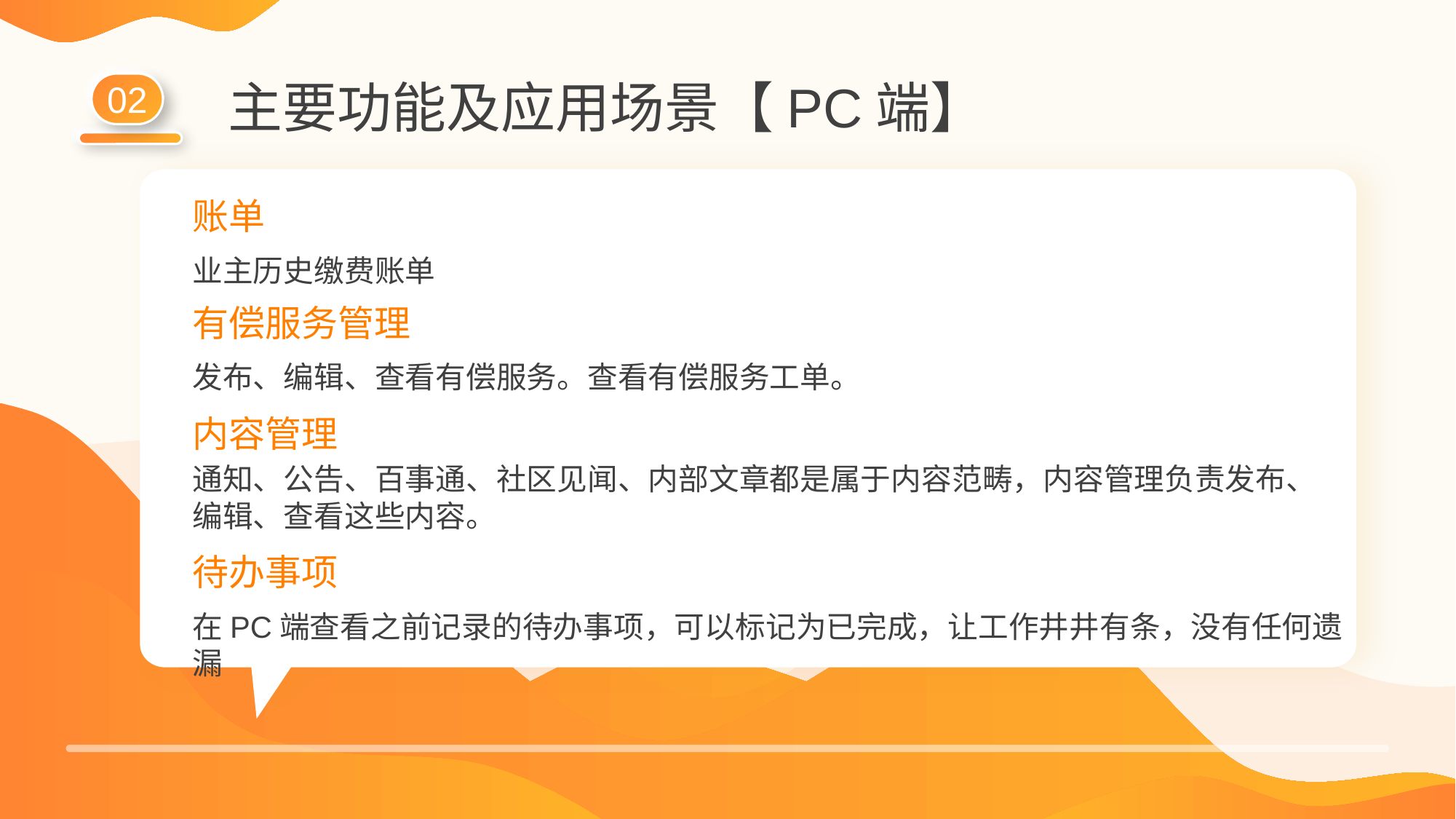

02
# 主要功能及应用场景【PC端】

账单
业主历史缴费账单
有偿服务管理
发布、编辑、查看有偿服务。查看有偿服务工单。
内容管理
通知、公告、百事通、社区见闻、内部文章都是属于内容范畴，内容管理负责发布、编辑、查看这些内容。
待办事项
在PC端查看之前记录的待办事项，可以标记为已完成，让工作井井有条，没有任何遗漏